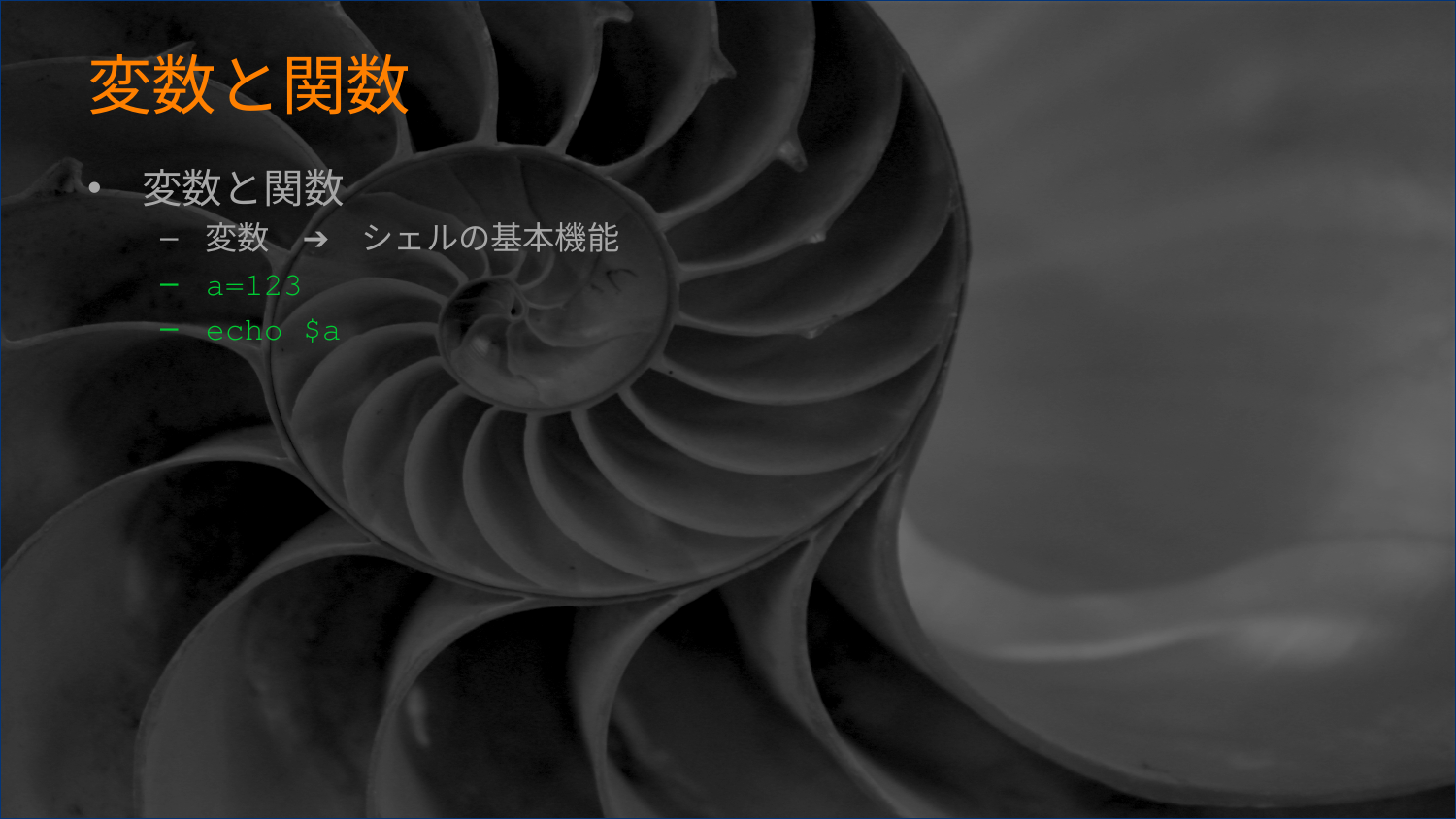

# 変数と関数
変数と関数
変数　➔　シェルの基本機能
a=123
echo $a